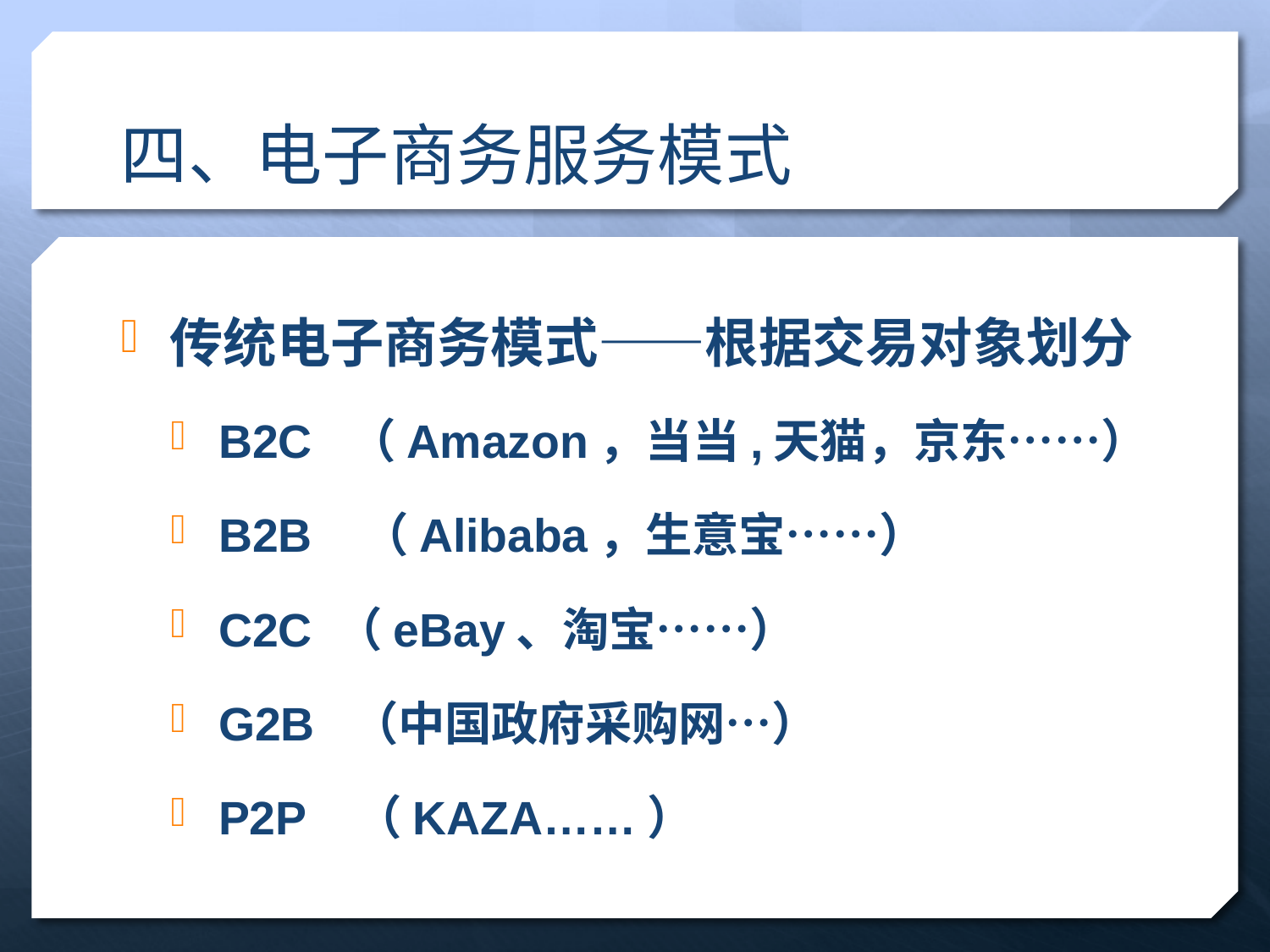

# 四、电子商务服务模式
传统电子商务模式——根据交易对象划分
B2C  （Amazon，当当,天猫，京东……）
B2B   （Alibaba，生意宝……）
C2C （eBay、淘宝……）
G2B  （中国政府采购网…）
P2P   （KAZA……）